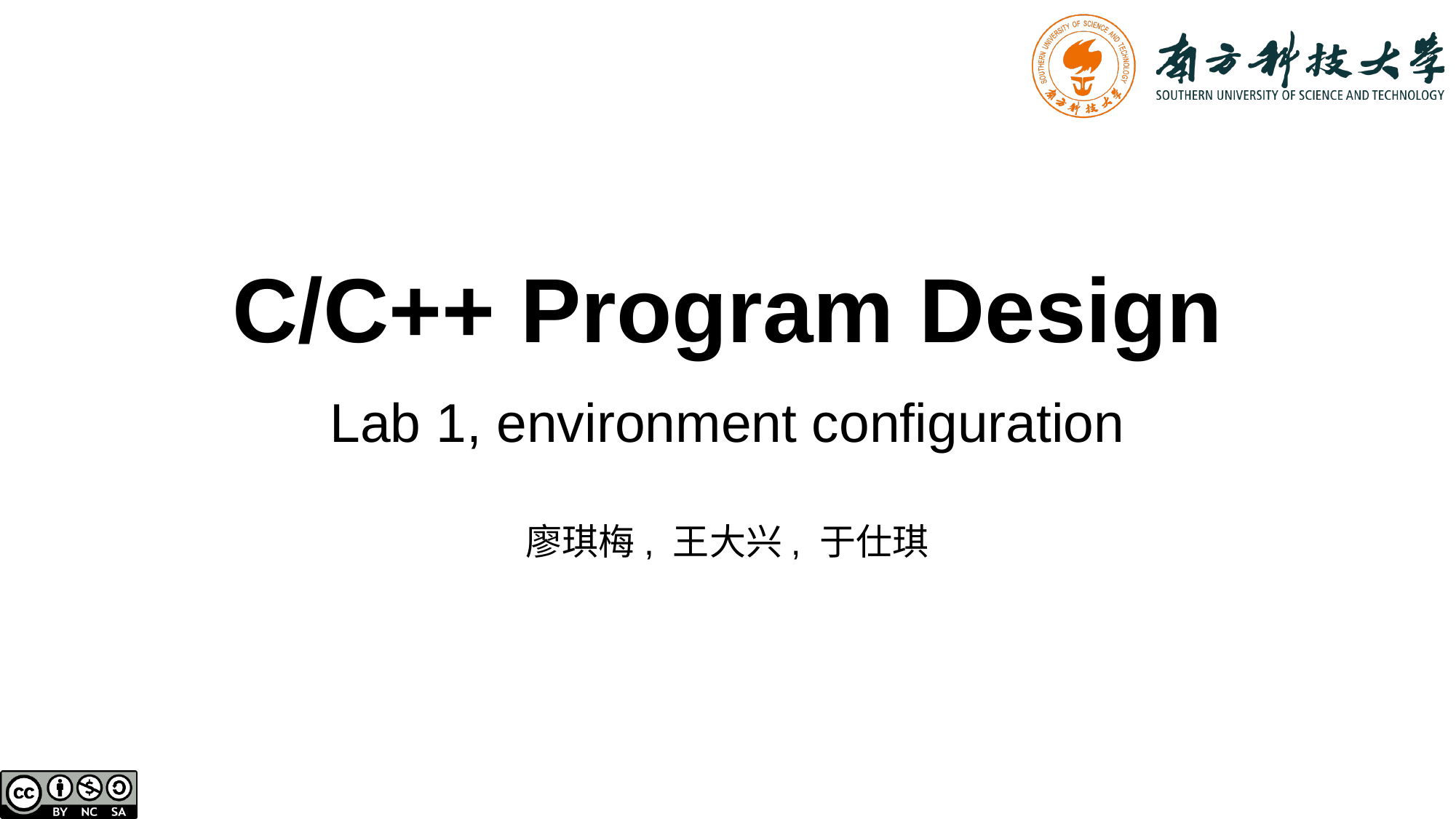

# C/C++ Program Design
Lab 1, environment configuration

廖琪梅, 王大兴, 于仕琪